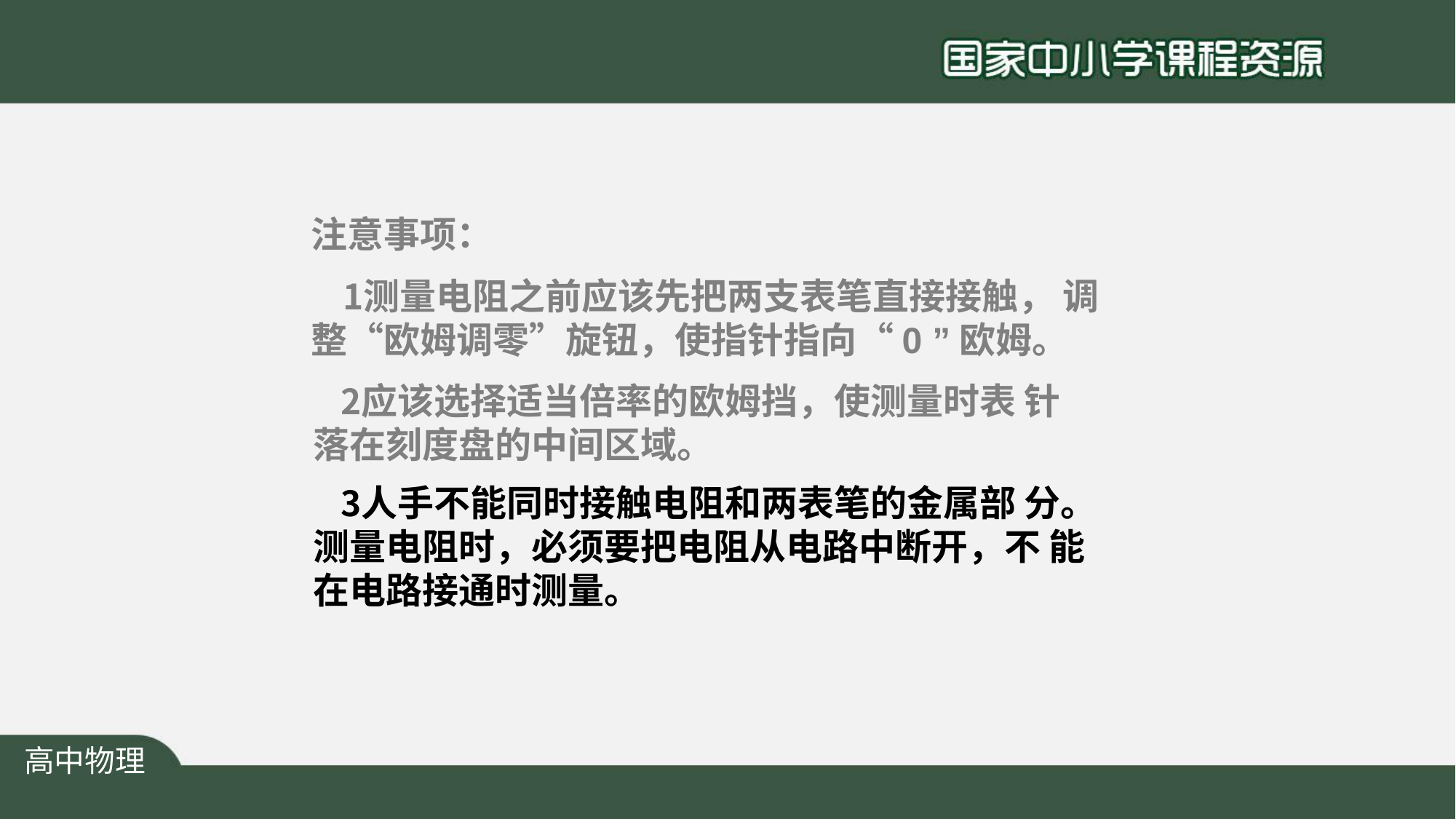

注意事项：
测量电阻之前应该先把两支表笔直接接触， 调整“欧姆调零”旋钮，使指针指向“0 ”欧姆。
应该选择适当倍率的欧姆挡，使测量时表 针落在刻度盘的中间区域。
人手不能同时接触电阻和两表笔的金属部 分。测量电阻时，必须要把电阻从电路中断开，不 能在电路接通时测量。
高中物理